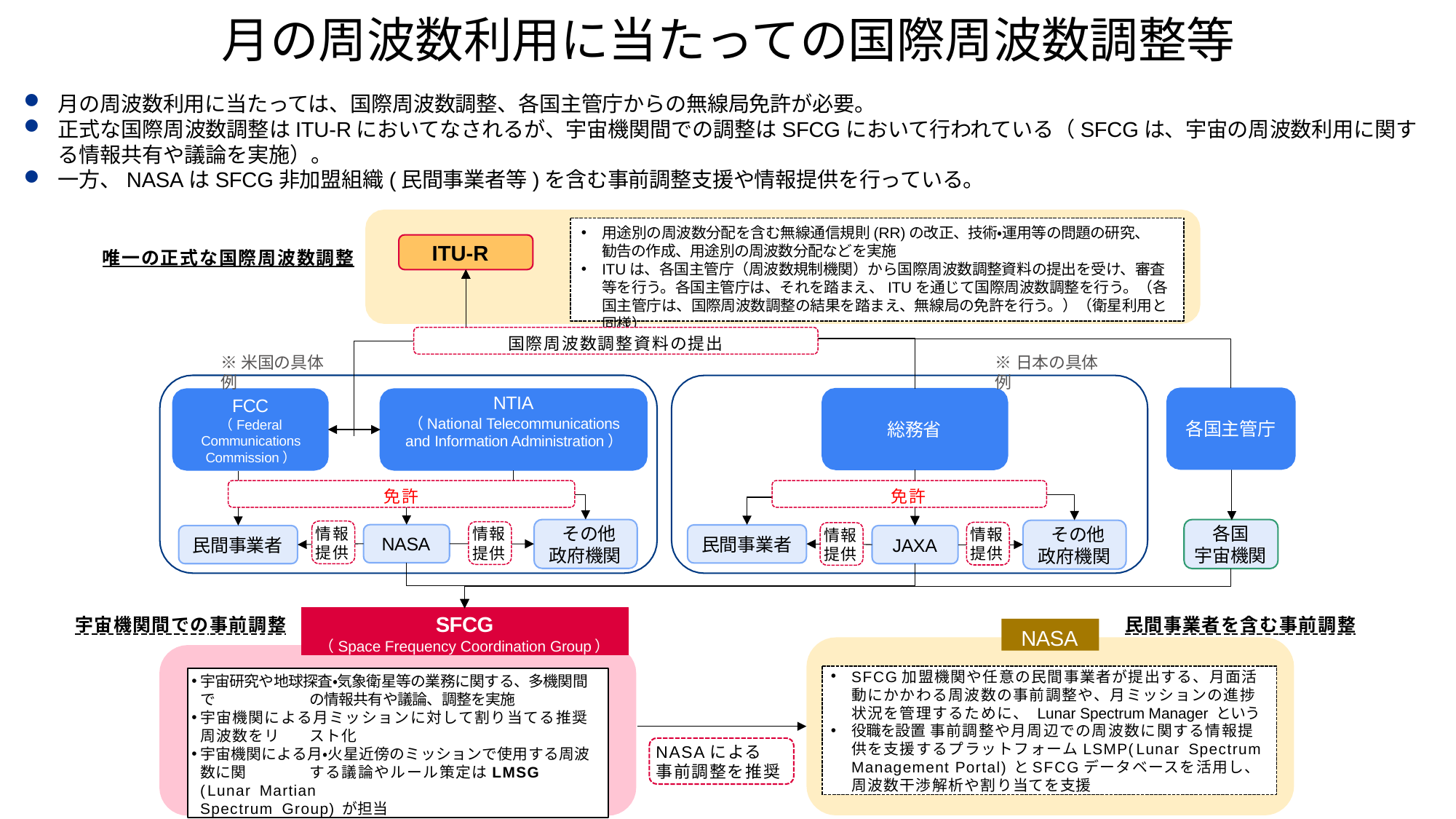

# 月の周波数利用に当たっての国際周波数調整等
月の周波数利用に当たっては、国際周波数調整、各国主管庁からの無線局免許が必要。
正式な国際周波数調整はITU-Rにおいてなされるが、宇宙機関間での調整はSFCGにおいて行われている（SFCGは、宇宙の周波数利用に関する情報共有や議論を実施）。
一方、NASAはSFCG非加盟組織(民間事業者等)を含む事前調整支援や情報提供を行っている。

用途別の周波数分配を含む無線通信規則(RR)の改正、技術・運用等の問題の研究、勧告の作成、用途別の周波数分配などを実施
ITUは、各国主管庁（周波数規制機関）から国際周波数調整資料の提出を受け、審査等を行う。各国主管庁は、それを踏まえ、ITUを通じて国際周波数調整を行う。（各国主管庁は、国際周波数調整の結果を踏まえ、無線局の免許を行う。）（衛星利用と同様）
ITU-R
唯一の正式な国際周波数調整

国際周波数調整資料の提出
※日本の具体例
※米国の具体例

NTIA
（National Telecommunications and Information Administration）
FCC
（Federal Communications Commission）
各国主管庁
総務省

免許
免許

その他政府機関
各国 宇宙機関

その他政府機関

情報提供

情報提供
情報提供
情報提供

NASA
民間事業者
民間事業者
JAXA

SFCG
（Space Frequency Coordination Group）
宇宙機関間での事前調整
民間事業者を含む事前調整
NASA

•

SFCG加盟機関や任意の民間事業者が提出する、月面活動にかかわる周波数の事前調整や、月ミッションの進捗状況を管理するために、 Lunar Spectrum Manager という役職を設置 事前調整や月周辺での周波数に関する情報提供を支援するプラットフォームLSMP( Lunar Spectrum Management Portal) とSFCGデータベースを活用し、周波数干渉解析や割り当てを支援
宇宙研究や地球探査・気象衛星等の業務に関する、多機関間で	の情報共有や議論、調整を実施
宇宙機関による月ミッションに対して割り当てる推奨周波数をリ	スト化
宇宙機関による月・火星近傍のミッションで使用する周波数に関	する議論やルール策定はLMSG ( Lunar Martian
Spectrum Group) が担当
•

NASAによる
事前調整を推奨